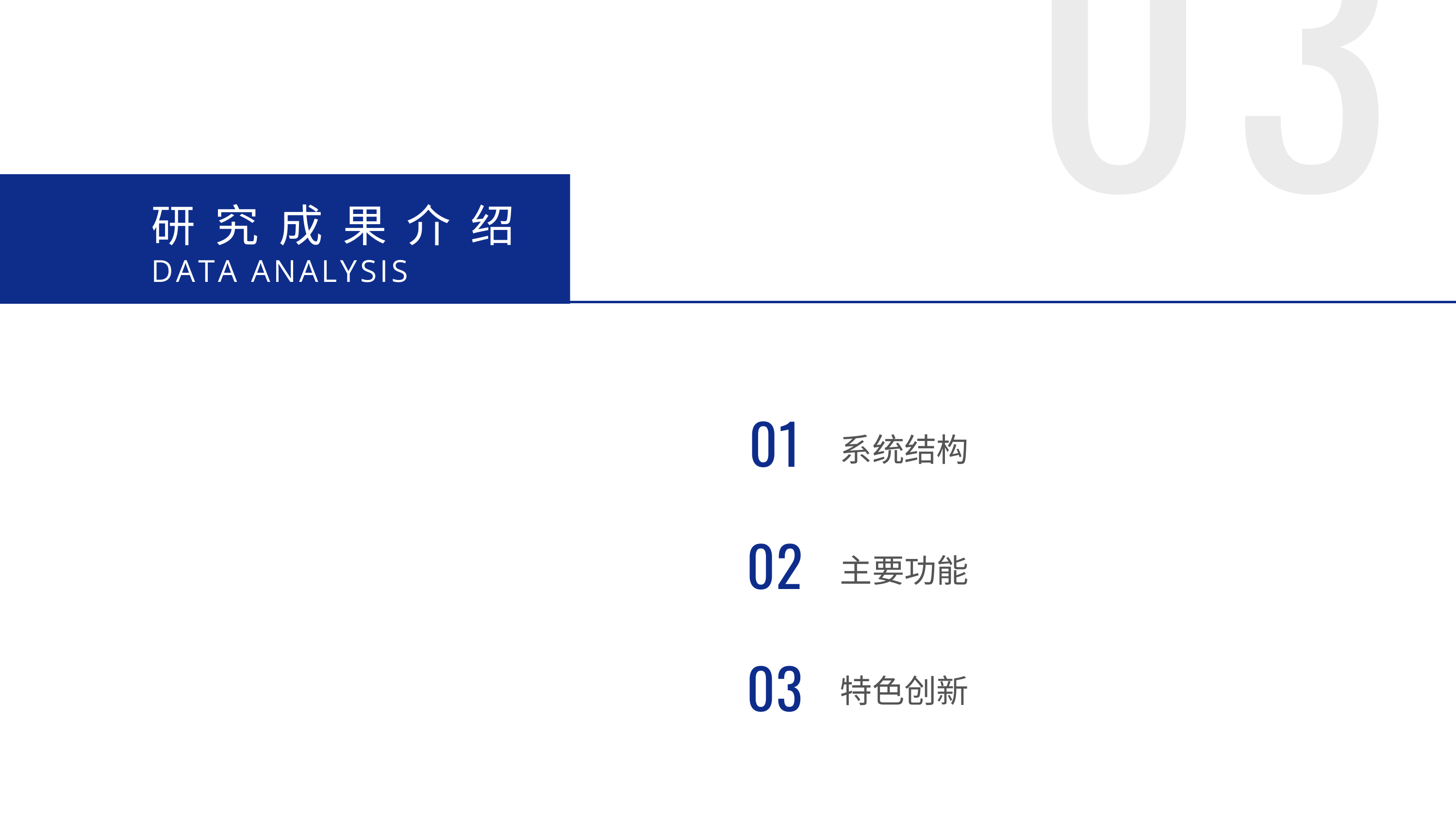

03

研究成果介绍
DATA ANALYSIS

01
系统结构
02
主要功能
03
特色创新